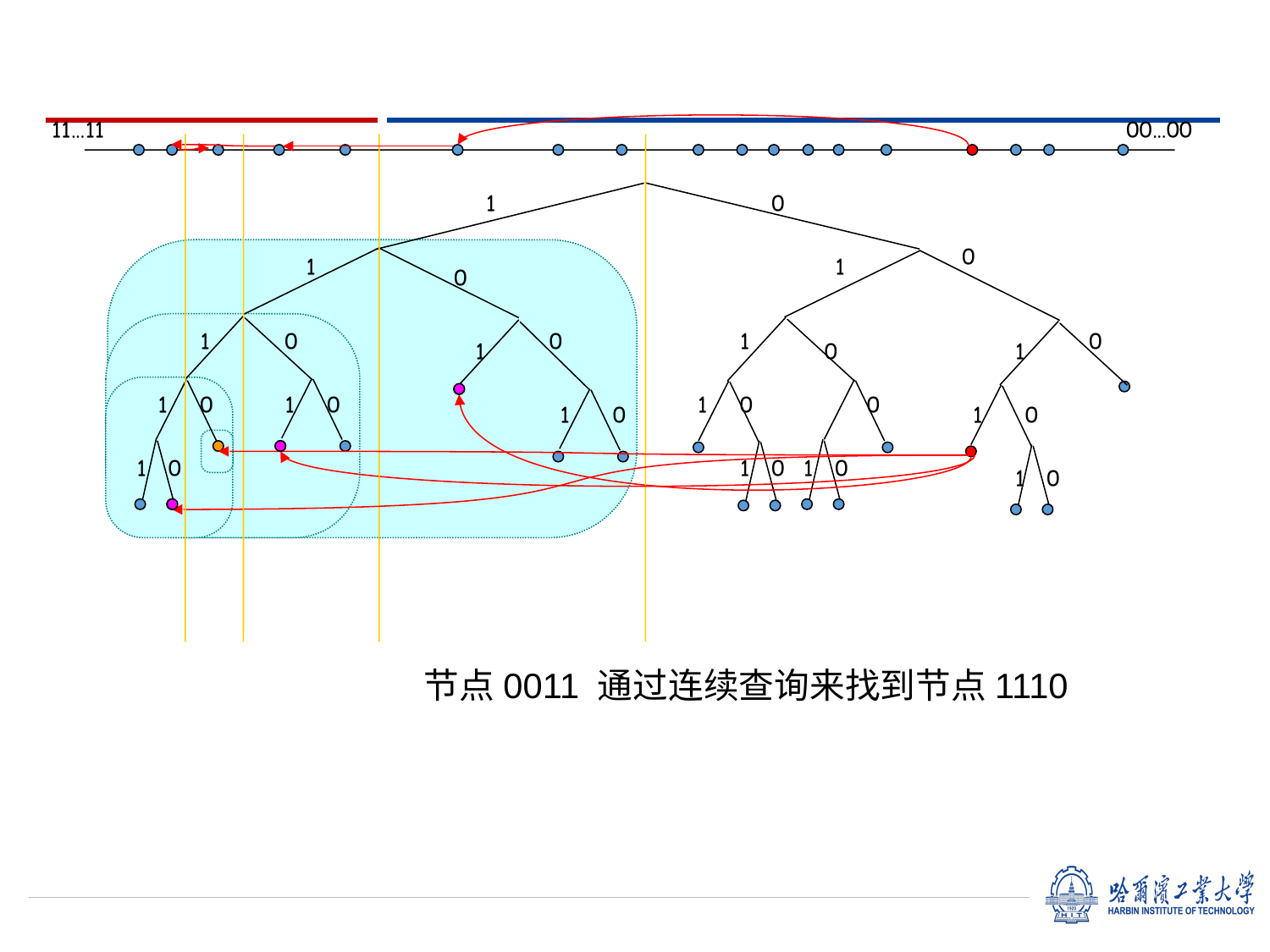

11…11
00…00

1
0
0

1
1
0

1
0
0
1
0
1
0
1

1
0
1
0
1
0
0
1
0
1
0

1
0
1
0
1
0
1
0

节点0011 通过连续查询来找到节点1110